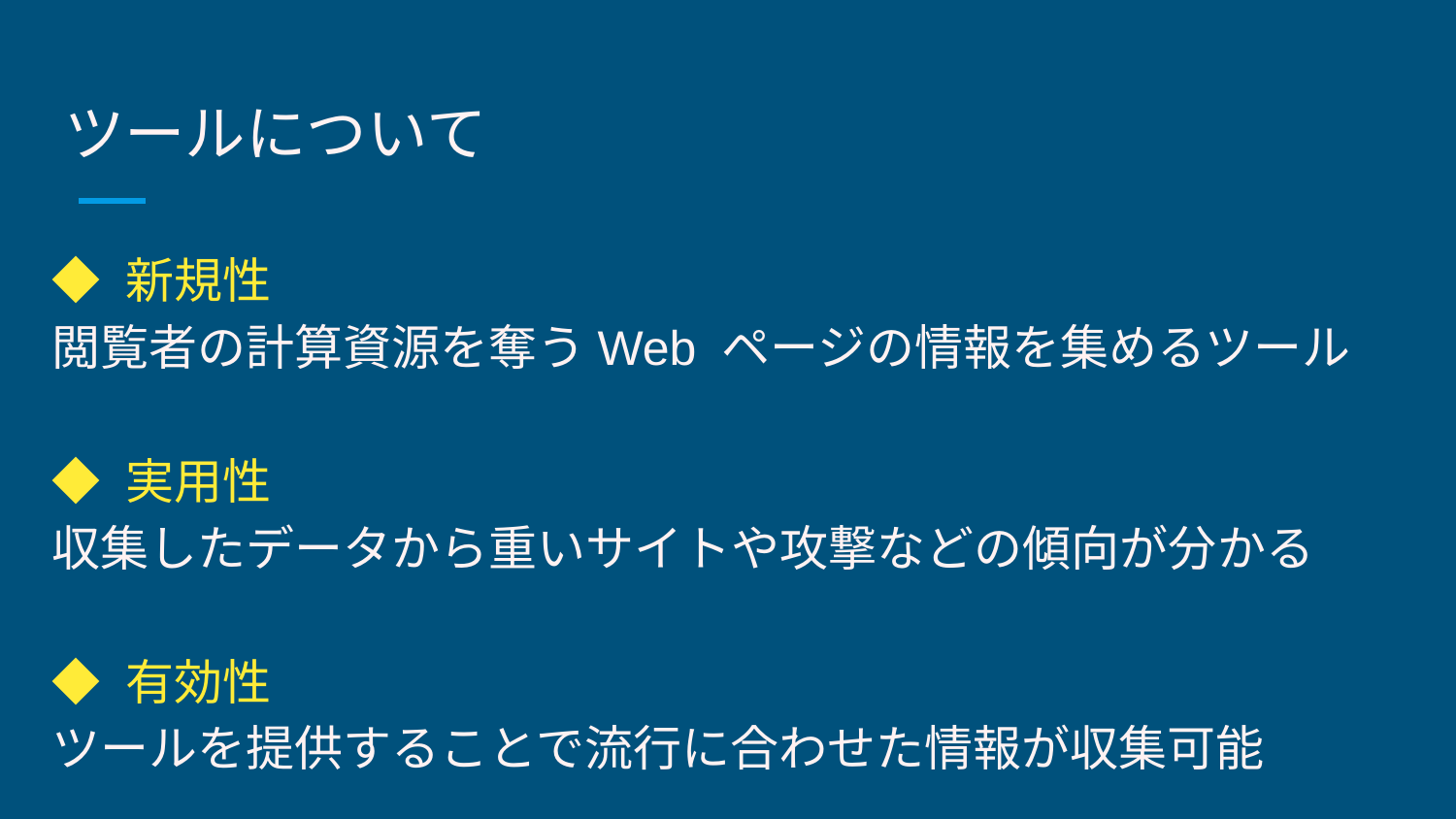

# ツールについて
◆ 新規性
閲覧者の計算資源を奪うWeb ページの情報を集めるツール

◆ 実用性
収集したデータから重いサイトや攻撃などの傾向が分かる

◆ 有効性
ツールを提供することで流行に合わせた情報が収集可能